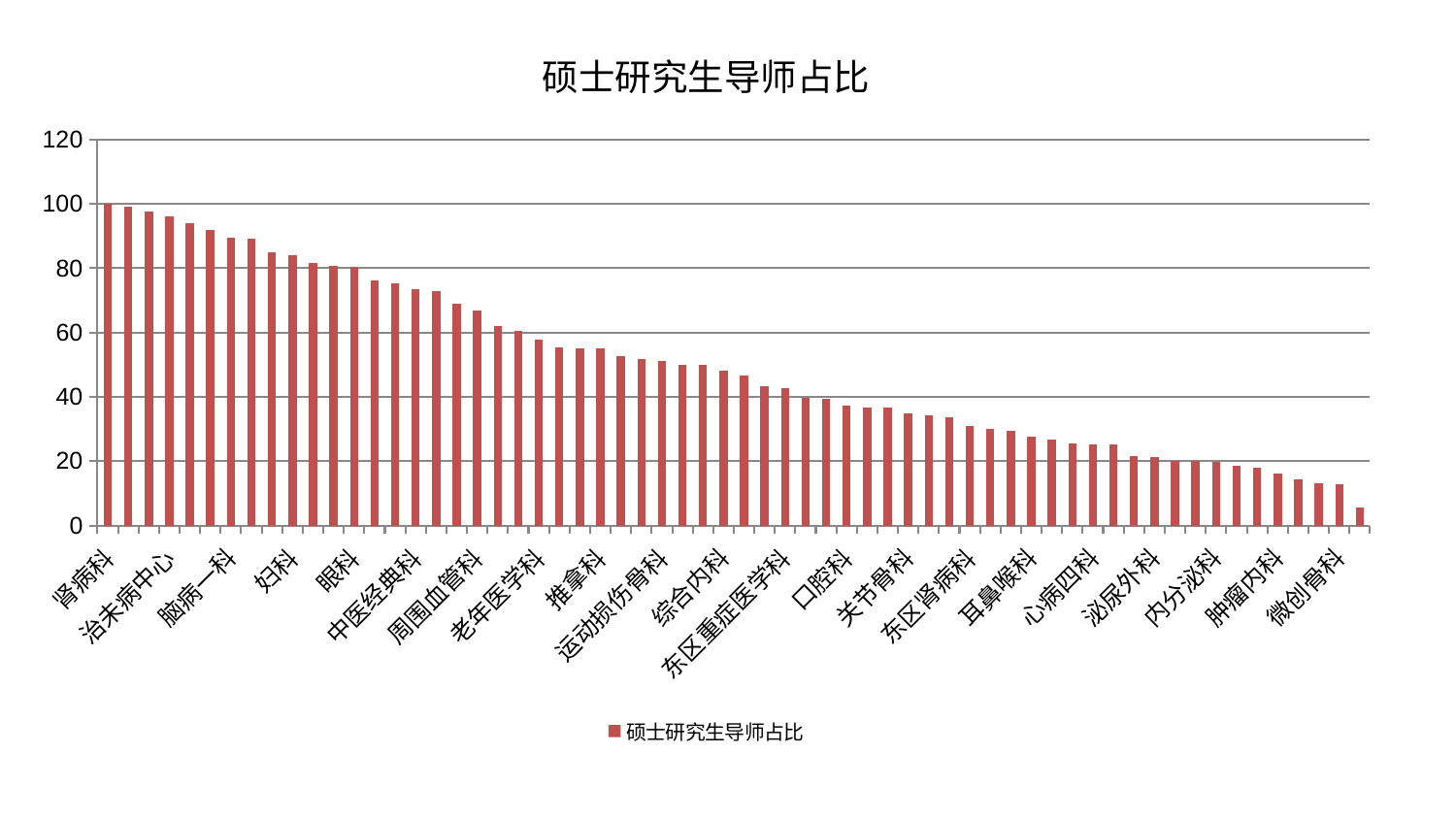

### Chart: 硕士研究生导师占比

| Category | 硕士研究生导师占比 |
|---|---|
| 肾病科 | 100.0 |
| 产科 | 99.19805019620208 |
| 神经外科 | 97.57832993835696 |
| 治未病中心 | 96.09378634942631 |
| 康复科 | 93.96927095773952 |
| 消化内科 | 91.87071486803907 |
| 脑病一科 | 89.3865553471476 |
| 脾胃病科 | 89.26760983490716 |
| 身心医学科 | 84.89956821600745 |
| 妇科 | 84.04375352991565 |
| 肾脏内科 | 81.74403457539943 |
| 心病三科 | 80.74012304625758 |
| 眼科 | 80.28604727846076 |
| 心血管内科 | 76.20771953494112 |
| 医院 | 75.30950568011946 |
| 中医经典科 | 73.58838638551379 |
| 西区重症医学科 | 72.91946441969093 |
| 呼吸内科 | 68.90284045334106 |
| 周围血管科 | 66.82965326915001 |
| 胸外科 | 62.0986567334488 |
| 美容皮肤科 | 60.58704056370187 |
| 老年医学科 | 57.76124870218435 |
| 普通外科 | 55.333398359175156 |
| 心病一科 | 55.112198777336516 |
| 推拿科 | 54.94551141416324 |
| 针灸科 | 52.75417026503777 |
| 乳腺甲状腺外科 | 51.67431269171961 |
| 运动损伤骨科 | 51.024236051292235 |
| 肝胆外科 | 49.99443709674587 |
| 皮肤科 | 49.91956552212756 |
| 综合内科 | 48.11311444362166 |
| 骨科 | 46.50364552197498 |
| 中医外治中心 | 43.32898711578879 |
| 东区重症医学科 | 42.70225794039545 |
| 风湿病科 | 39.587122410581316 |
| 神经内科 | 39.3741549851472 |
| 口腔科 | 37.12782456164077 |
| 脊柱骨科 | 36.77145641595656 |
| 儿科 | 36.717268536046795 |
| 关节骨科 | 34.92798941869767 |
| 妇二科 | 34.148818806041376 |
| 重症医学科 | 33.739846689464585 |
| 东区肾病科 | 31.05009455601445 |
| 男科 | 29.90060907058946 |
| 脑病三科 | 29.549623842335308 |
| 耳鼻喉科 | 27.67767190524694 |
| 脑病二科 | 26.7756098926474 |
| 肝病科 | 25.598726354386873 |
| 心病四科 | 25.237686914262532 |
| 妇科妇二科合并 | 25.104422616810847 |
| 心病二科 | 21.517915406758185 |
| 泌尿外科 | 21.125865217160268 |
| 小儿推拿科 | 20.224371487522298 |
| 创伤骨科 | 20.014638013352943 |
| 内分泌科 | 19.648621695586165 |
| 肛肠科 | 18.67654411744286 |
| 小儿骨科 | 17.94256141179686 |
| 肿瘤内科 | 16.08415168961163 |
| 脾胃科消化科合并 | 14.388743269761214 |
| 显微骨科 | 13.16198510491299 |
| 微创骨科 | 12.95729245041117 |
| 血液科 | 5.609366264857352 |
229